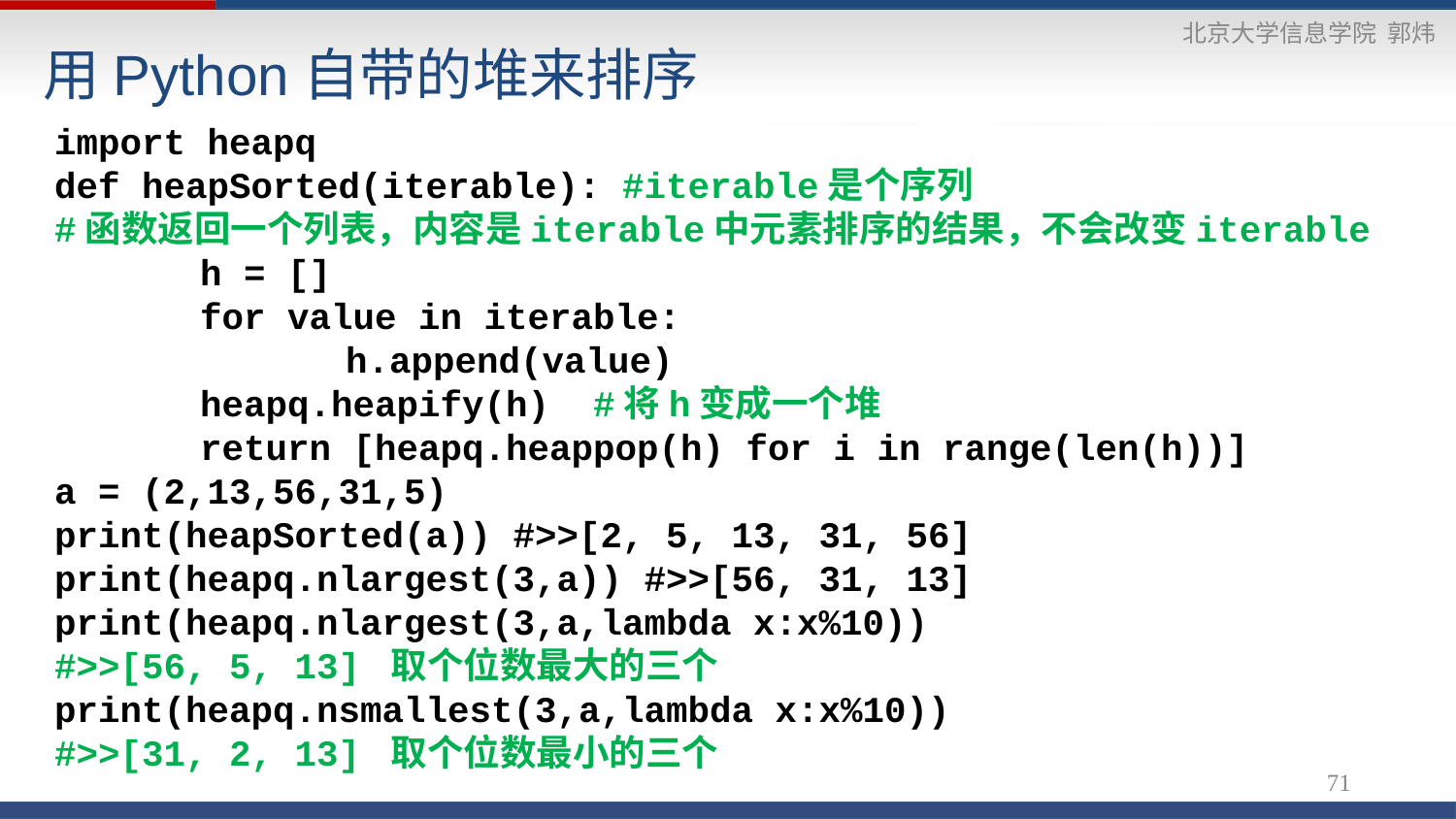

# 用Python自带的堆来排序
import heapq
def heapSorted(iterable): #iterable是个序列
#函数返回一个列表，内容是iterable中元素排序的结果，不会改变iterable
	h = []
	for value in iterable:
		h.append(value)
	heapq.heapify(h)  #将h变成一个堆
	return [heapq.heappop(h) for i in range(len(h))]
a = (2,13,56,31,5)
print(heapSorted(a)) #>>[2, 5, 13, 31, 56]
print(heapq.nlargest(3,a)) #>>[56, 31, 13]
print(heapq.nlargest(3,a,lambda x:x%10))
#>>[56, 5, 13] 取个位数最大的三个
print(heapq.nsmallest(3,a,lambda x:x%10))
#>>[31, 2, 13] 取个位数最小的三个

71